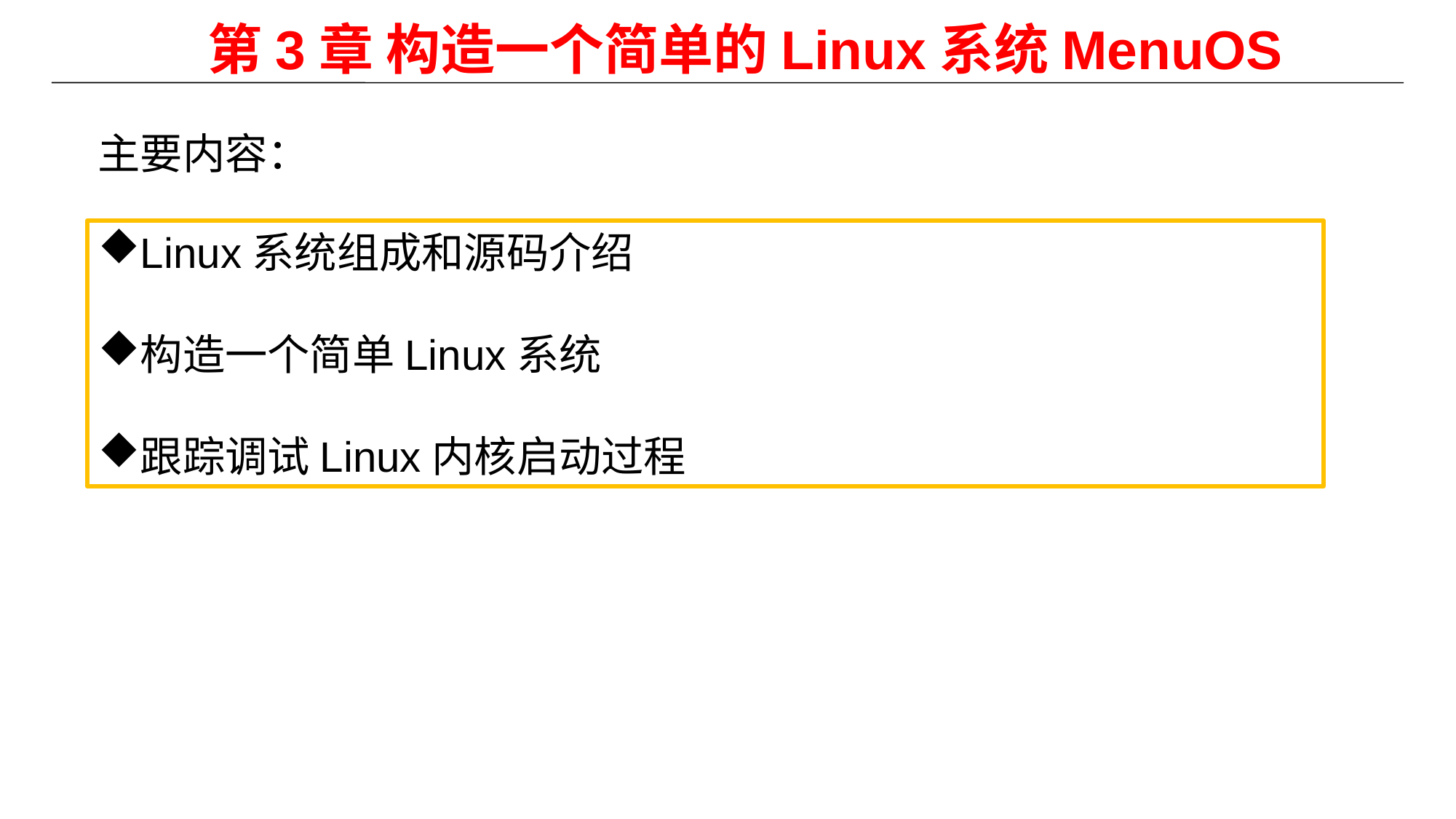

第3章 构造一个简单的Linux系统MenuOS
主要内容：
Linux系统组成和源码介绍
构造一个简单Linux系统
跟踪调试Linux内核启动过程